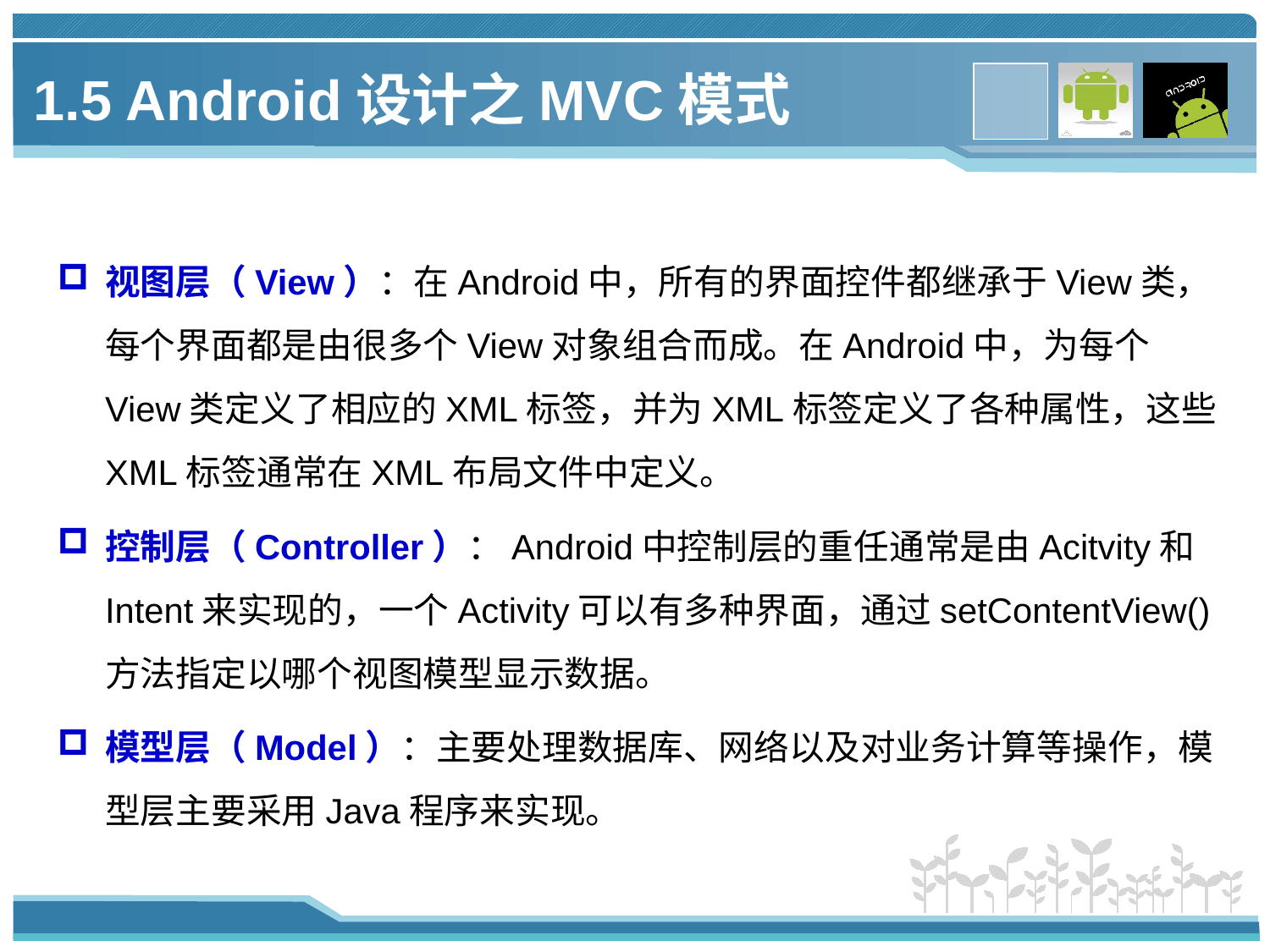

# 1.5 Android设计之MVC模式
视图层（View）：在Android中，所有的界面控件都继承于View类，每个界面都是由很多个View对象组合而成。在Android中，为每个View类定义了相应的XML标签，并为XML标签定义了各种属性，这些XML标签通常在XML布局文件中定义。
控制层（Controller）：Android中控制层的重任通常是由Acitvity和Intent来实现的，一个Activity可以有多种界面，通过setContentView()方法指定以哪个视图模型显示数据。
模型层（Model）：主要处理数据库、网络以及对业务计算等操作，模型层主要采用Java程序来实现。